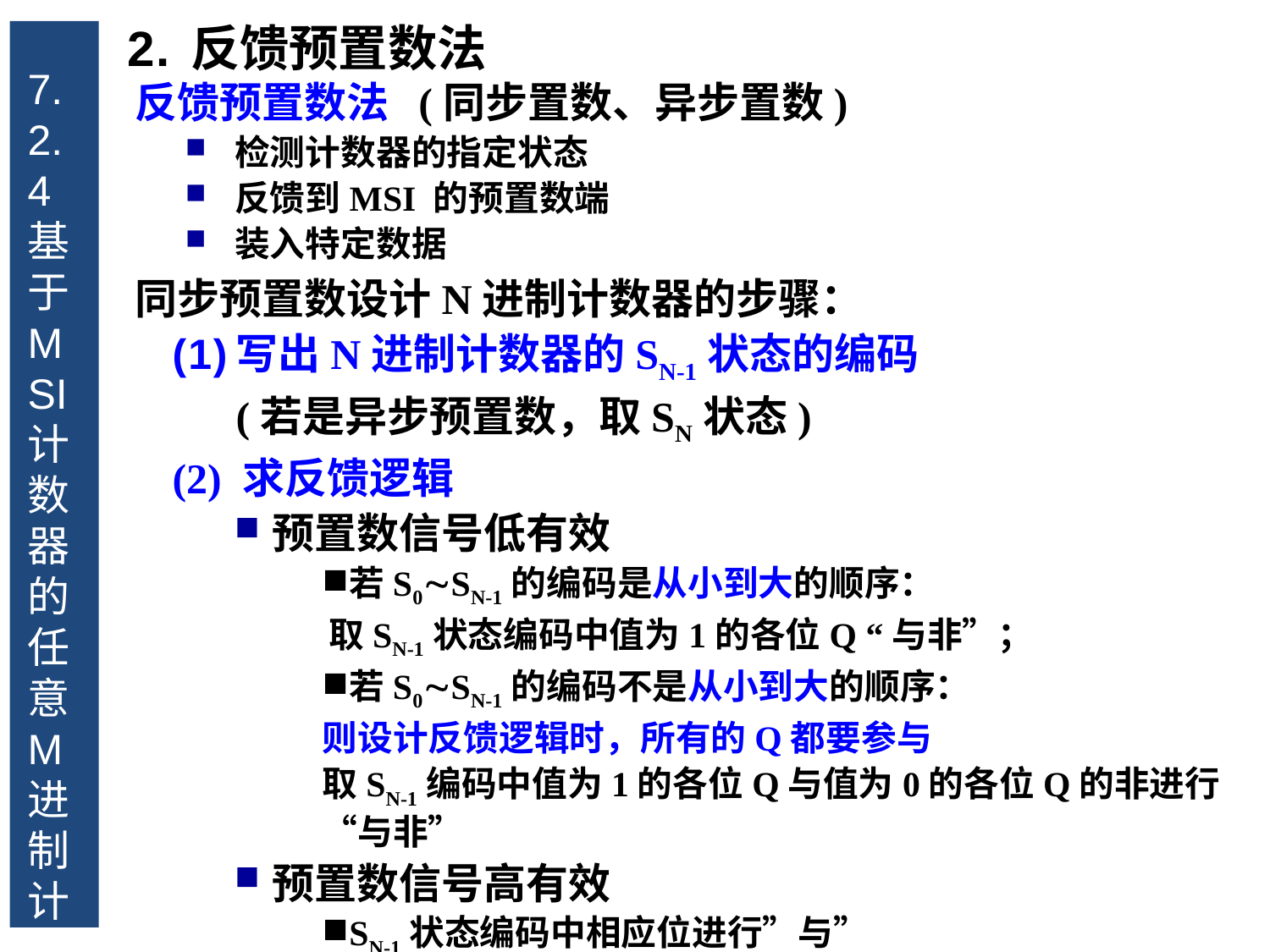

7.2.4  基于MSI计数器的任意M进制计数器
反馈预置数法
反馈预置数法  (同步置数、异步置数)
检测计数器的指定状态
反馈到MSI 的预置数端
装入特定数据
同步预置数设计N进制计数器的步骤：
写出N进制计数器的SN-1状态的编码
      (若是异步预置数，取SN状态)
(2) 求反馈逻辑
预置数信号低有效
若S0∼SN-1的编码是从小到大的顺序：
      取SN-1状态编码中值为1的各位Q “与非”；
若S0∼SN-1的编码不是从小到大的顺序：
则设计反馈逻辑时，所有的Q都要参与
取SN-1编码中值为1的各位Q与值为0的各位Q的非进行 “与非”
预置数信号高有效
SN-1状态编码中相应位进行”与”
(3) 画逻辑图